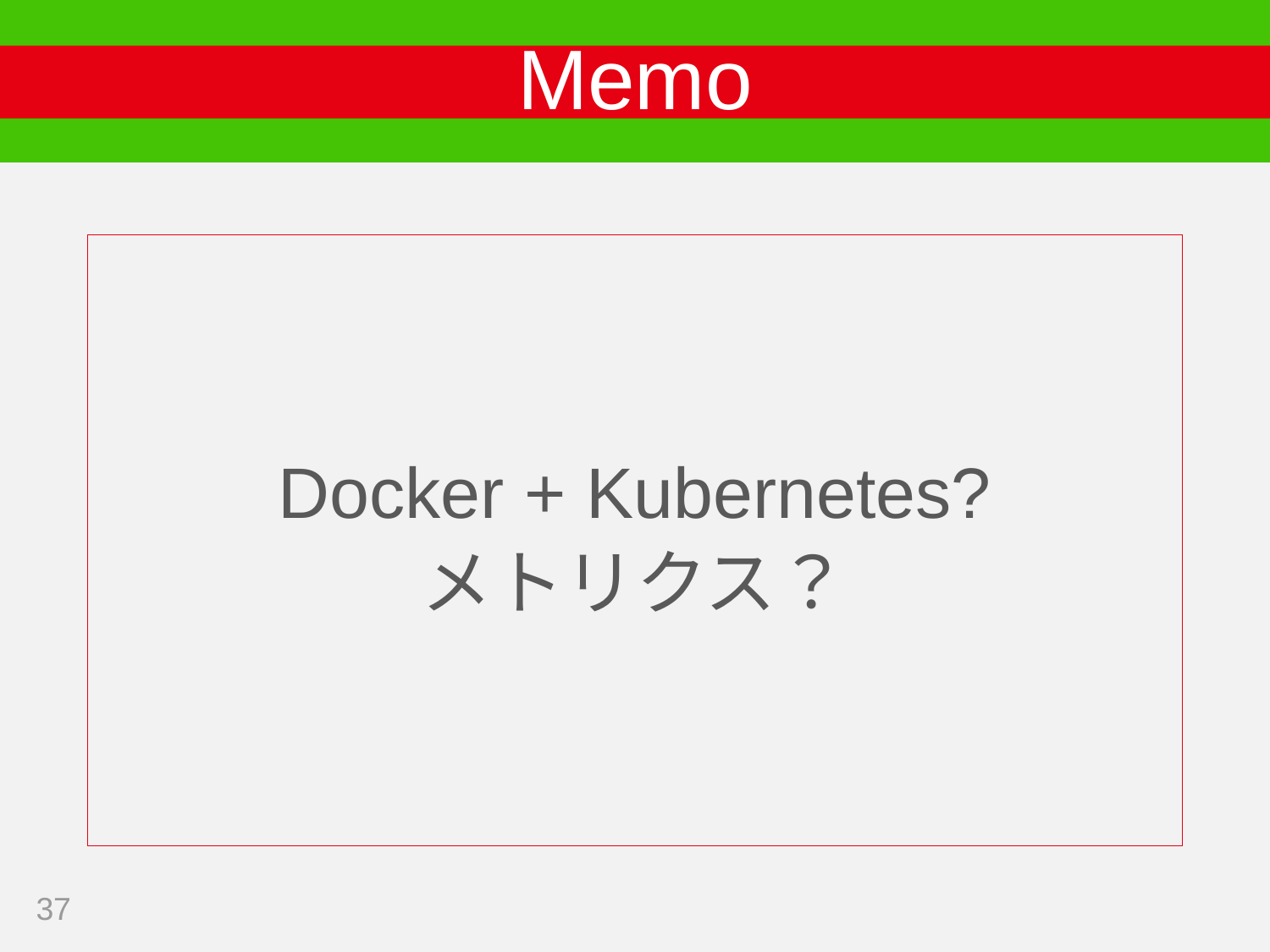

# Memo
Docker + Kubernetes?
メトリクス？
37